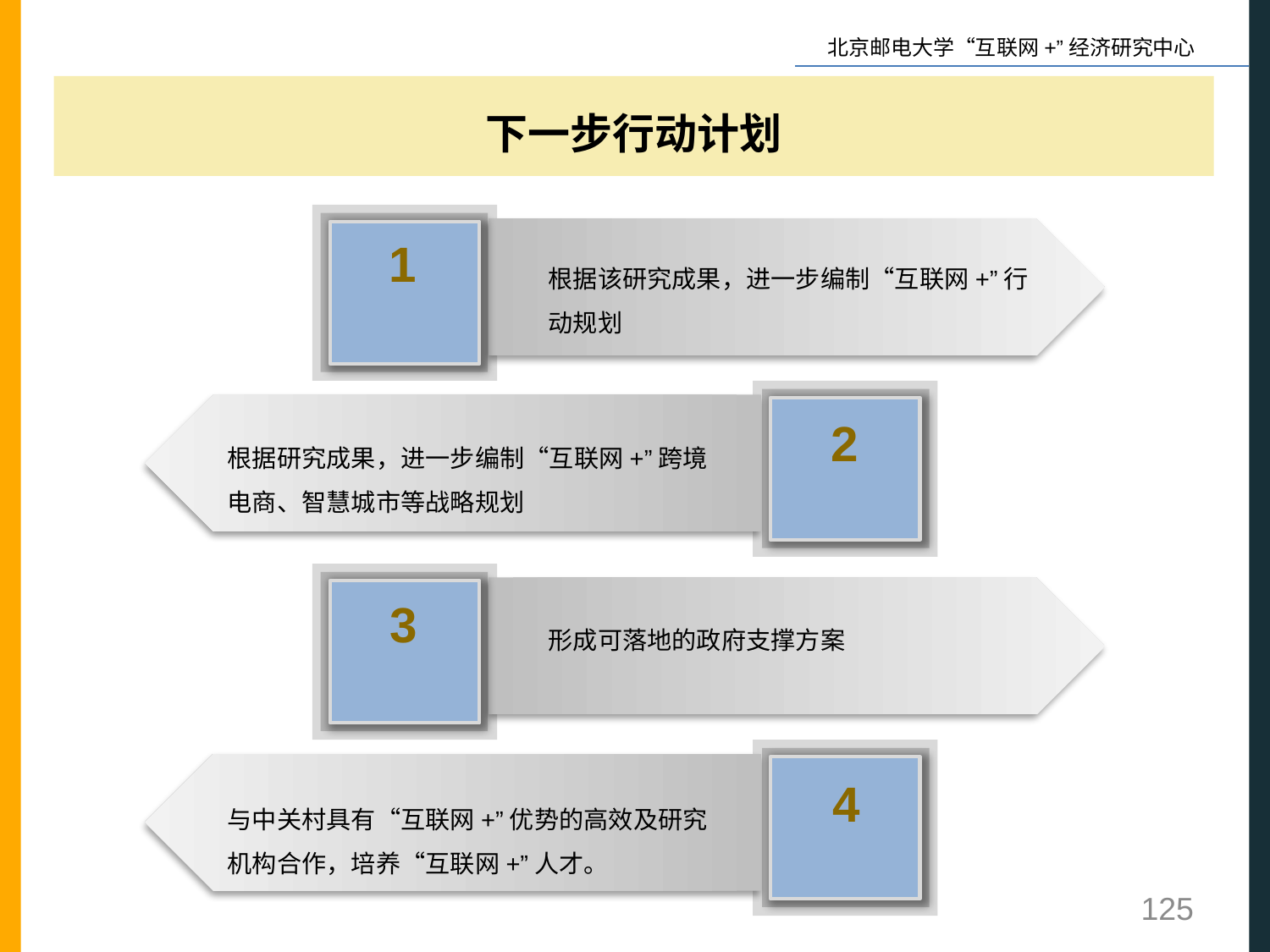

下一步行动计划

1
根据该研究成果，进一步编制“互联网+”行动规划

2
根据研究成果，进一步编制“互联网+”跨境电商、智慧城市等战略规划

3
形成可落地的政府支撑方案

4
与中关村具有“互联网+”优势的高效及研究机构合作，培养“互联网+”人才。
125